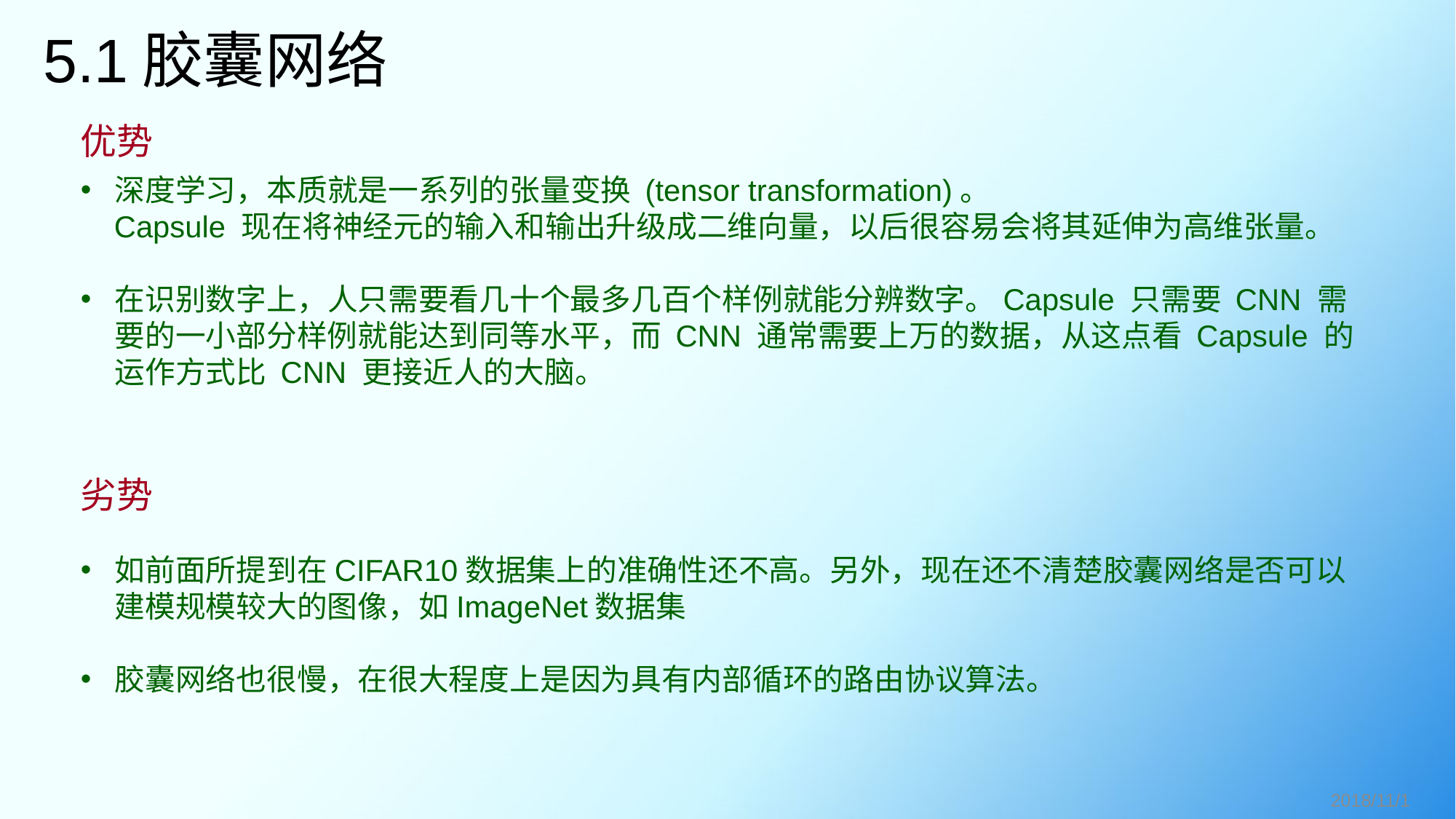

# 5.1胶囊网络
优势
深度学习，本质就是一系列的张量变换 (tensor transformation)。
    Capsule 现在将神经元的输入和输出升级成二维向量，以后很容易会将其延伸为高维张量。

在识别数字上，人只需要看几十个最多几百个样例就能分辨数字。Capsule 只需要 CNN 需要的一小部分样例就能达到同等水平，而 CNN 通常需要上万的数据，从这点看 Capsule 的运作方式比 CNN 更接近人的大脑。

劣势
如前面所提到在CIFAR10数据集上的准确性还不高。另外，现在还不清楚胶囊网络是否可以建模规模较大的图像，如ImageNet数据集

胶囊网络也很慢，在很大程度上是因为具有内部循环的路由协议算法。

2018/11/1
25